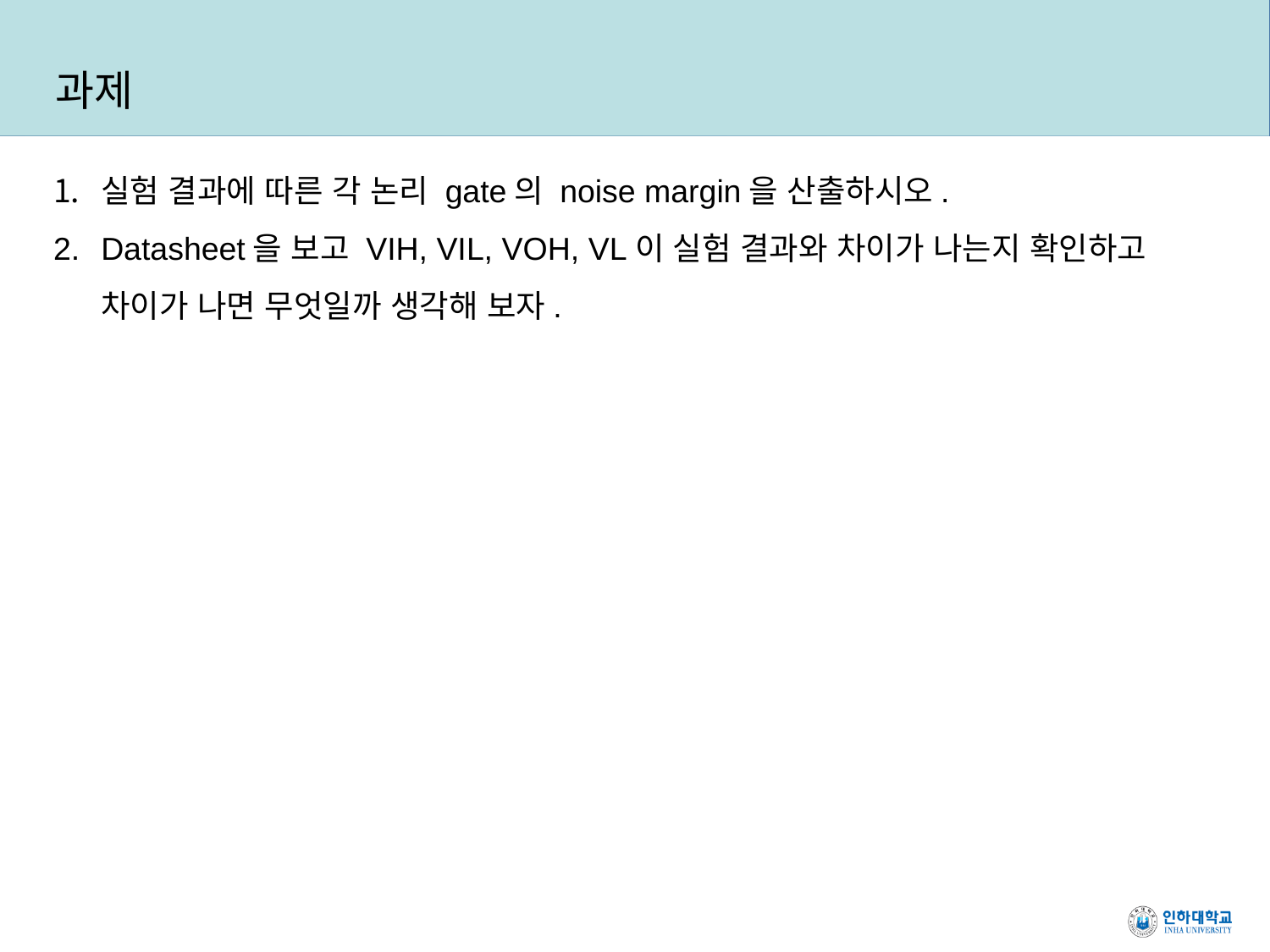

과제
실험 결과에 따른 각 논리 gate의 noise margin을 산출하시오.
Datasheet을 보고 VIH, VIL, VOH, VL이 실험 결과와 차이가 나는지 확인하고 차이가 나면 무엇일까 생각해 보자.